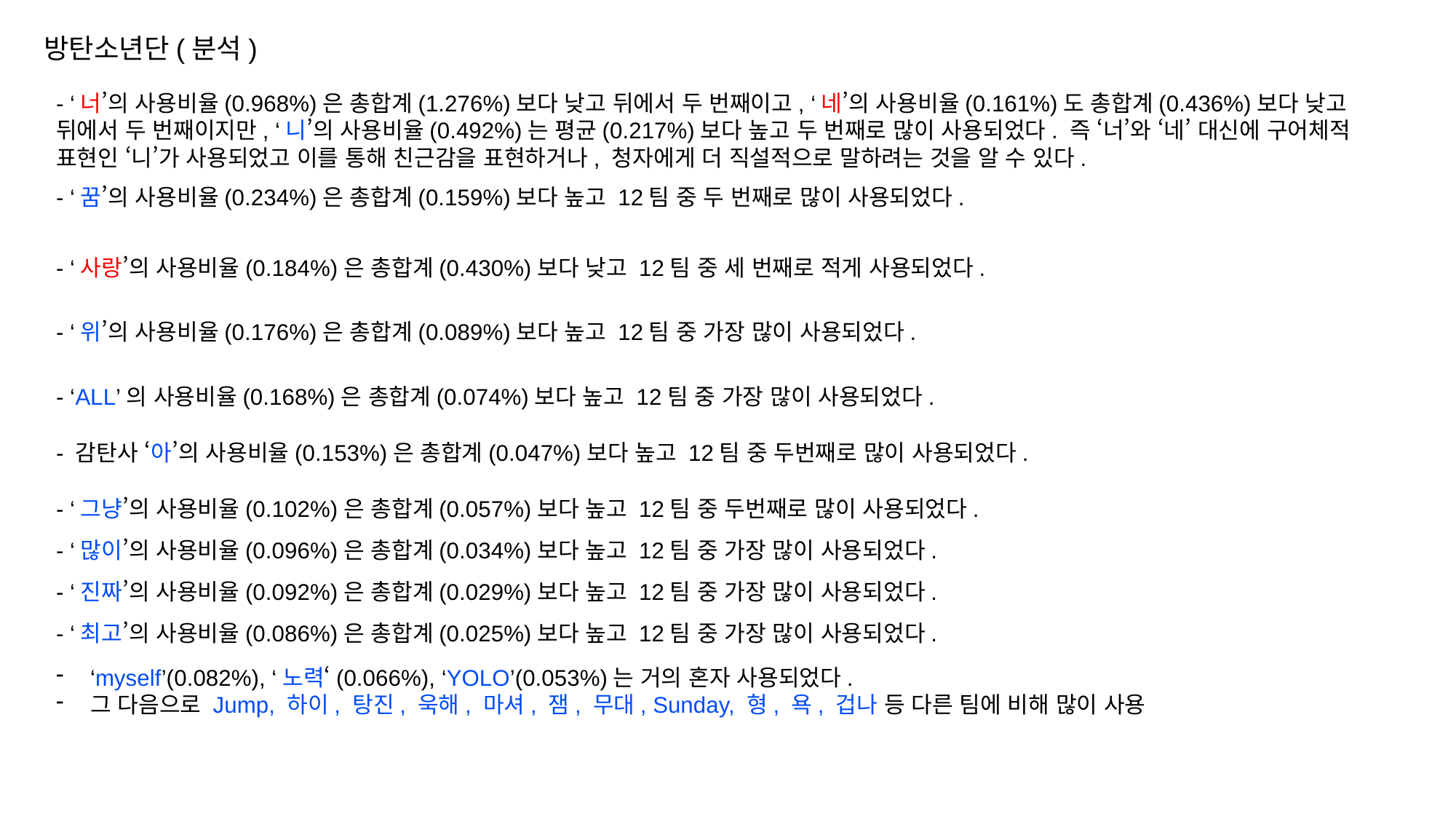

방탄소년단(분석)
- ‘너’의 사용비율(0.968%)은 총합계(1.276%)보다 낮고 뒤에서 두 번째이고, ‘네’의 사용비율(0.161%)도 총합계(0.436%)보다 낮고 뒤에서 두 번째이지만, ‘니’의 사용비율(0.492%)는 평균(0.217%)보다 높고 두 번째로 많이 사용되었다. 즉 ‘너’와 ‘네’ 대신에 구어체적 표현인 ‘니’가 사용되었고 이를 통해 친근감을 표현하거나, 청자에게 더 직설적으로 말하려는 것을 알 수 있다.
- ‘꿈’의 사용비율(0.234%)은 총합계(0.159%)보다 높고 12팀 중 두 번째로 많이 사용되었다.
- ‘사랑’의 사용비율(0.184%)은 총합계(0.430%)보다 낮고 12팀 중 세 번째로 적게 사용되었다.
- ‘위’의 사용비율(0.176%)은 총합계(0.089%)보다 높고 12팀 중 가장 많이 사용되었다.
- ‘ALL’의 사용비율(0.168%)은 총합계(0.074%)보다 높고 12팀 중 가장 많이 사용되었다.
- 감탄사 ‘아’의 사용비율(0.153%)은 총합계(0.047%)보다 높고 12팀 중 두번째로 많이 사용되었다.
- ‘그냥’의 사용비율(0.102%)은 총합계(0.057%)보다 높고 12팀 중 두번째로 많이 사용되었다.
- ‘많이’의 사용비율(0.096%)은 총합계(0.034%)보다 높고 12팀 중 가장 많이 사용되었다.
- ‘진짜’의 사용비율(0.092%)은 총합계(0.029%)보다 높고 12팀 중 가장 많이 사용되었다.
- ‘최고’의 사용비율(0.086%)은 총합계(0.025%)보다 높고 12팀 중 가장 많이 사용되었다.
‘myself’(0.082%), ‘노력‘(0.066%), ‘YOLO’(0.053%)는 거의 혼자 사용되었다.
그 다음으로 Jump, 하이, 탕진, 욱해, 마셔, 잼, 무대, Sunday, 형, 욕, 겁나 등 다른 팀에 비해 많이 사용